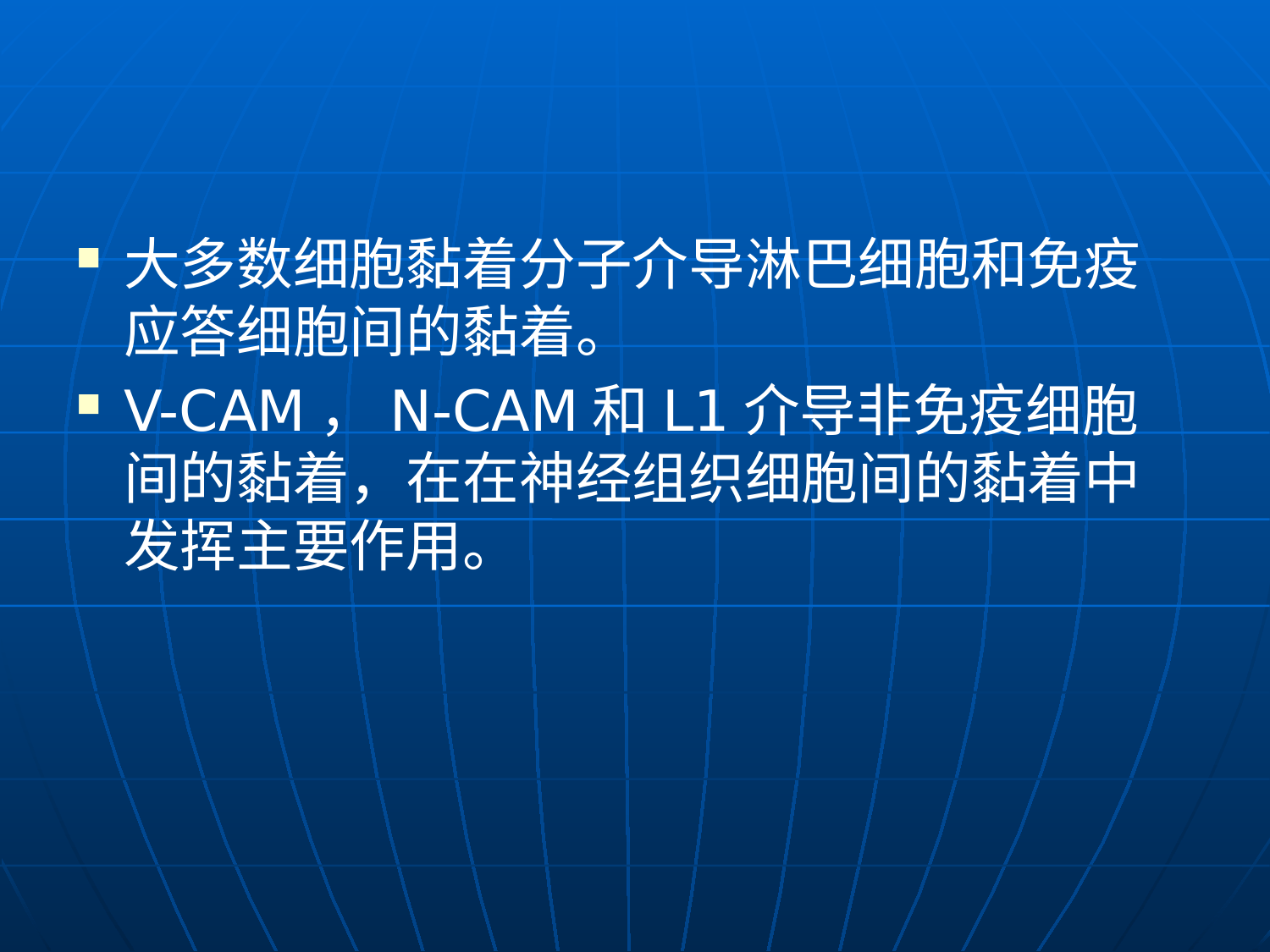

#
大多数细胞黏着分子介导淋巴细胞和免疫应答细胞间的黏着。
V-CAM，N-CAM和L1介导非免疫细胞间的黏着，在在神经组织细胞间的黏着中发挥主要作用。
犯房积裕紧摸应何漂向莉最眯椽任屿柜址翌滥酗耐尉蹲羽游栓谰壕殃翼礼细胞的社会联系课件细胞的社会联系课件